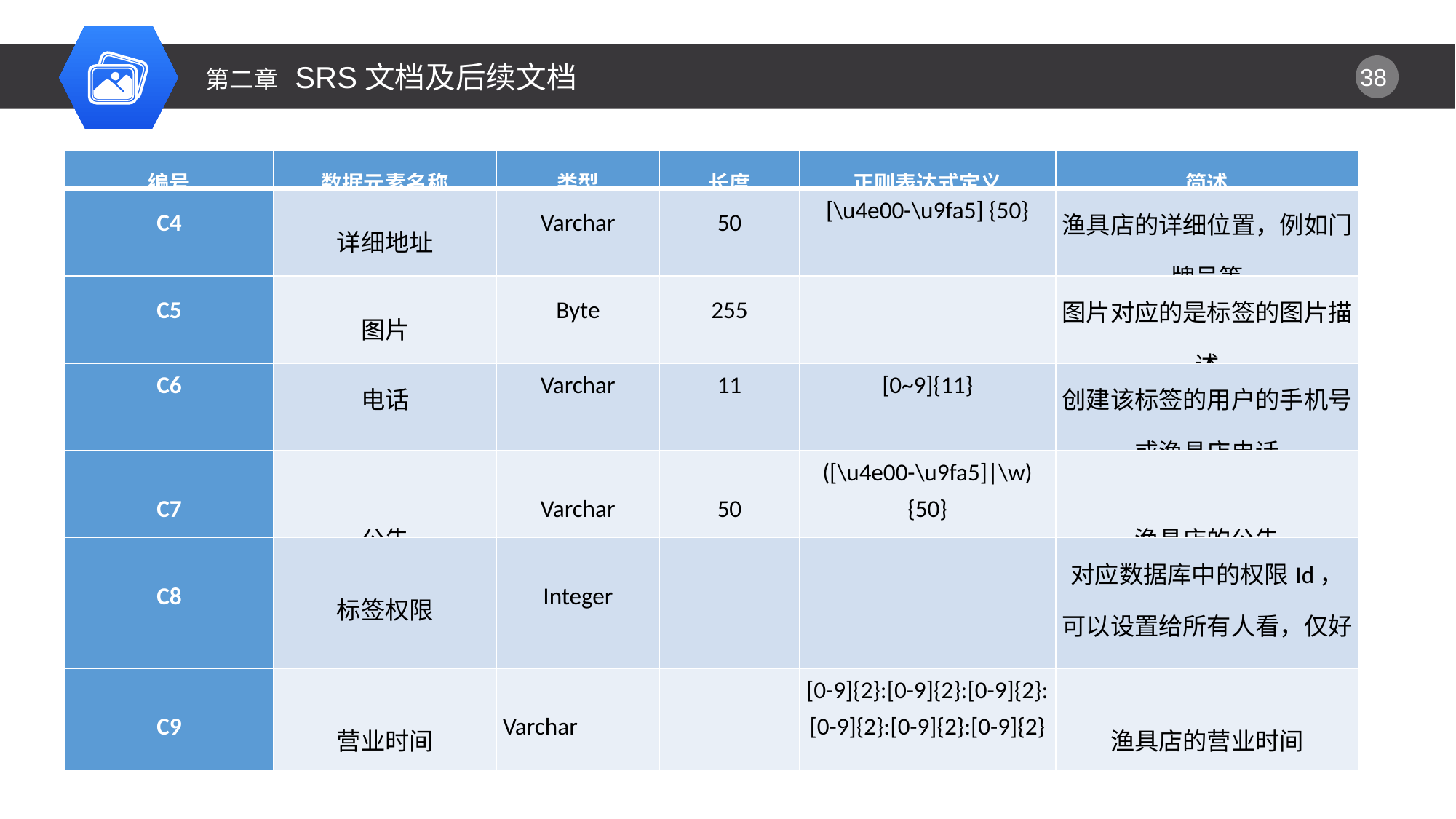

第二章  SRS文档及后续文档
| 编号 | 数据元素名称 | 类型 | 长度 | 正则表达式定义 | 简述 |
| --- | --- | --- | --- | --- | --- |
| C4 | 详细地址 | Varchar | 50 | [\u4e00-\u9fa5] {50} | 渔具店的详细位置，例如门牌号等 |
| C5 | 图片 | Byte | 255 |  | 图片对应的是标签的图片描述 |
| C6 | 电话 | Varchar | 11 | [0~9]{11} | 创建该标签的用户的手机号或渔具店电话 |
| C7 | 公告 | Varchar | 50 | ([\u4e00-\u9fa5]|\w){50} | 渔具店的公告 |
| C8 | 标签权限 | Integer |  |  | 对应数据库中的权限Id，可以设置给所有人看，仅好友可看，仅自己可看 |
| C9 | 营业时间 | Varchar |  | [0-9]{2}:[0-9]{2}:[0-9]{2}:[0-9]{2}:[0-9]{2}:[0-9]{2} | 渔具店的营业时间 |